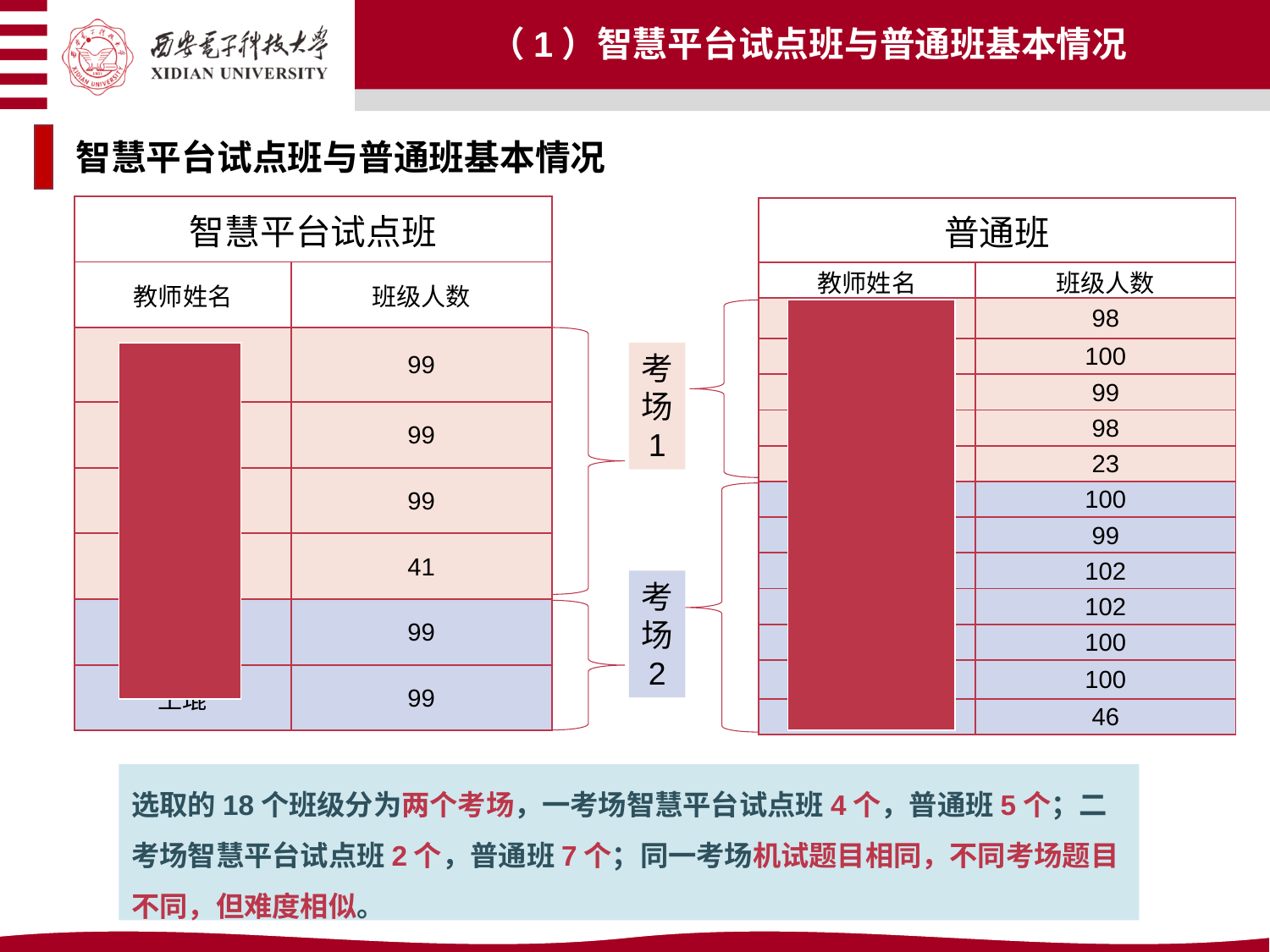

（1）智慧平台试点班与普通班基本情况

智慧平台试点班与普通班基本情况
| 智慧平台试点班 |  |
| --- | --- |
| 教师姓名 | 班级人数 |
| 贾文 | 99 |
| 吴自力 | 99 |
| 王义峰 | 99 |
| 刘福杰 | 41 |
| 赵元哲 | 99 |
| 王琨 | 99 |
| 普通班 |  |
| --- | --- |
| 教师姓名 | 班级人数 |
| 万波 | 98 |
| 罗雪梅 | 100 |
| 姚勇 | 99 |
| 李瑞、李雁妮 | 98 |
| 董学文 | 23 |
| 李广鑫 | 100 |
| 刘丹华、牛毅 | 99 |
| 熊涛、曹向海 | 102 |
| 王勇 | 102 |
| 樊凯 | 100 |
| 党岚君 | 100 |
| 李申 | 46 |

考场1

考场2

选取的18个班级分为两个考场，一考场智慧平台试点班4个，普通班5个；二考场智慧平台试点班2个，普通班7个；同一考场机试题目相同，不同考场题目不同，但难度相似。